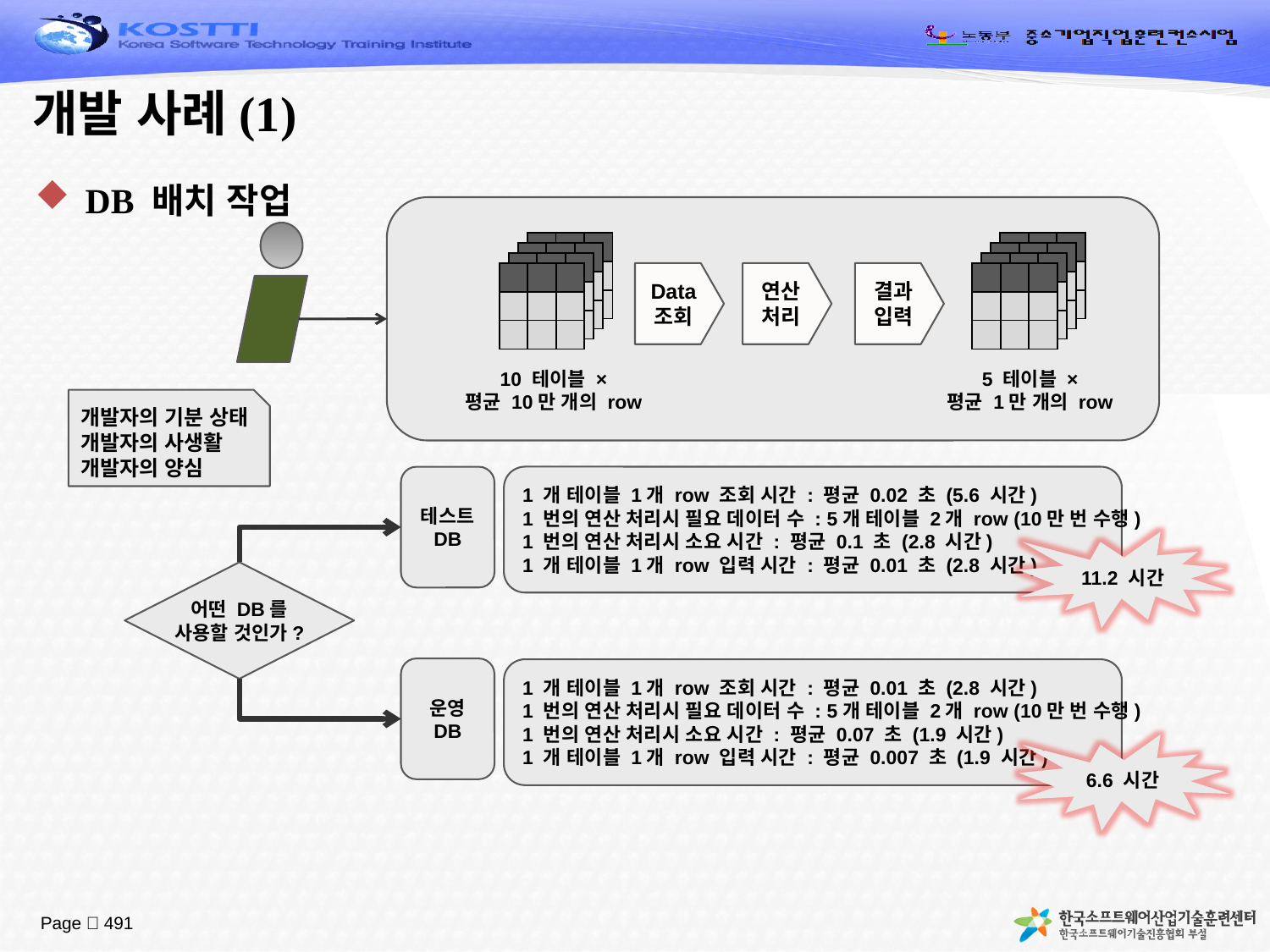

# 개발 사례(1)
DB 배치 작업

|  |  |  |
| --- | --- | --- |
|  |  |  |
|  |  |  |
|  |  |  |
| --- | --- | --- |
|  |  |  |
|  |  |  |
|  |  |  |
| --- | --- | --- |
|  |  |  |
|  |  |  |
|  |  |  |
| --- | --- | --- |
|  |  |  |
|  |  |  |
|  |  |  |
| --- | --- | --- |
|  |  |  |
|  |  |  |
|  |  |  |
| --- | --- | --- |
|  |  |  |
|  |  |  |
|  |  |  |
| --- | --- | --- |
|  |  |  |
|  |  |  |
Data
조회
연산
처리
결과
입력
|  |  |  |
| --- | --- | --- |
|  |  |  |
|  |  |  |

10 테이블 ×
평균 10만 개의 row
5 테이블 ×
평균 1만 개의 row
개발자의 기분 상태
개발자의 사생활
개발자의 양심
테스트
DB
1 개 테이블 1개 row 조회 시간 : 평균 0.02 초 (5.6 시간)
1 번의 연산 처리시 필요 데이터 수 : 5개 테이블 2개 row (10만 번 수행)
1 번의 연산 처리시 소요 시간 : 평균 0.1 초 (2.8 시간)
1 개 테이블 1개 row 입력 시간 : 평균 0.01 초 (2.8 시간)
11.2 시간
어떤 DB를
사용할 것인가?
운영
DB
1 개 테이블 1개 row 조회 시간 : 평균 0.01 초 (2.8 시간)
1 번의 연산 처리시 필요 데이터 수 : 5개 테이블 2개 row (10만 번 수행)
1 번의 연산 처리시 소요 시간 : 평균 0.07 초 (1.9 시간)
1 개 테이블 1개 row 입력 시간 : 평균 0.007 초 (1.9 시간)
6.6 시간